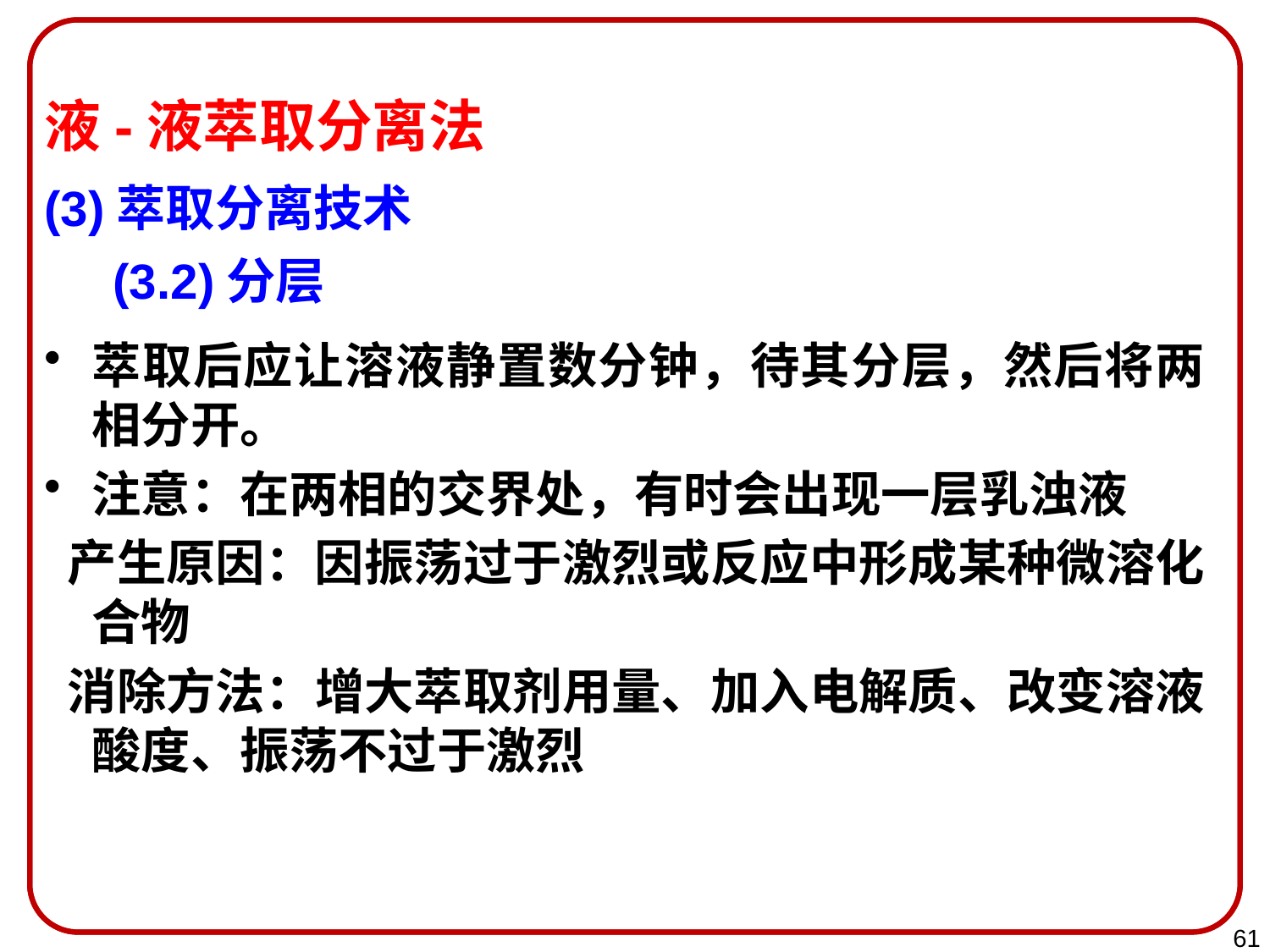

液-液萃取分离法
(3)萃取分离技术
(3.2)分层
萃取后应让溶液静置数分钟，待其分层，然后将两相分开。
注意：在两相的交界处，有时会出现一层乳浊液
 产生原因：因振荡过于激烈或反应中形成某种微溶化合物
 消除方法：增大萃取剂用量、加入电解质、改变溶液酸度、振荡不过于激烈
61